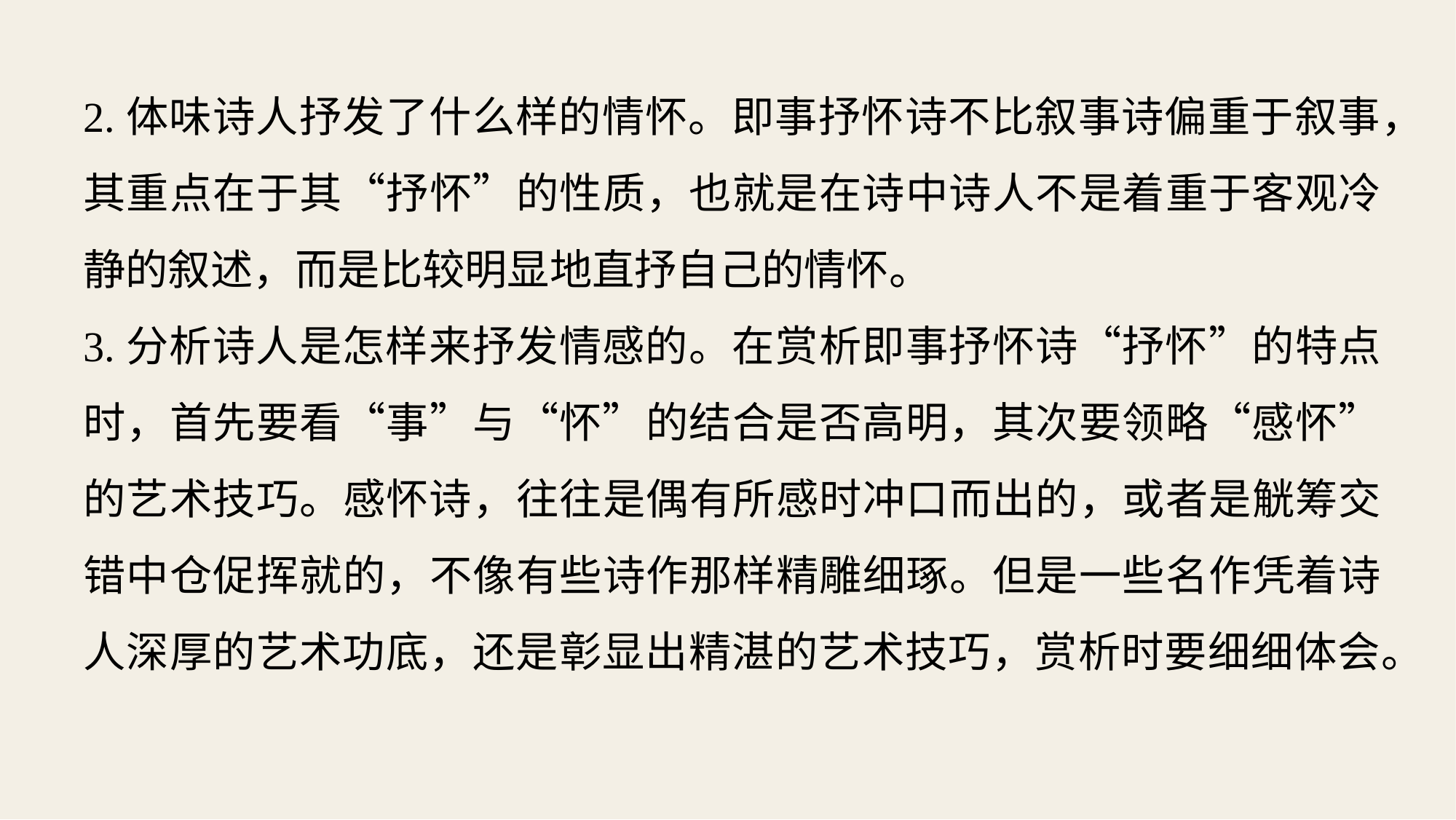

2.体味诗人抒发了什么样的情怀。即事抒怀诗不比叙事诗偏重于叙事，其重点在于其“抒怀”的性质，也就是在诗中诗人不是着重于客观冷静的叙述，而是比较明显地直抒自己的情怀。
3.分析诗人是怎样来抒发情感的。在赏析即事抒怀诗“抒怀”的特点时，首先要看“事”与“怀”的结合是否高明，其次要领略“感怀”的艺术技巧。感怀诗，往往是偶有所感时冲口而出的，或者是觥筹交错中仓促挥就的，不像有些诗作那样精雕细琢。但是一些名作凭着诗人深厚的艺术功底，还是彰显出精湛的艺术技巧，赏析时要细细体会。